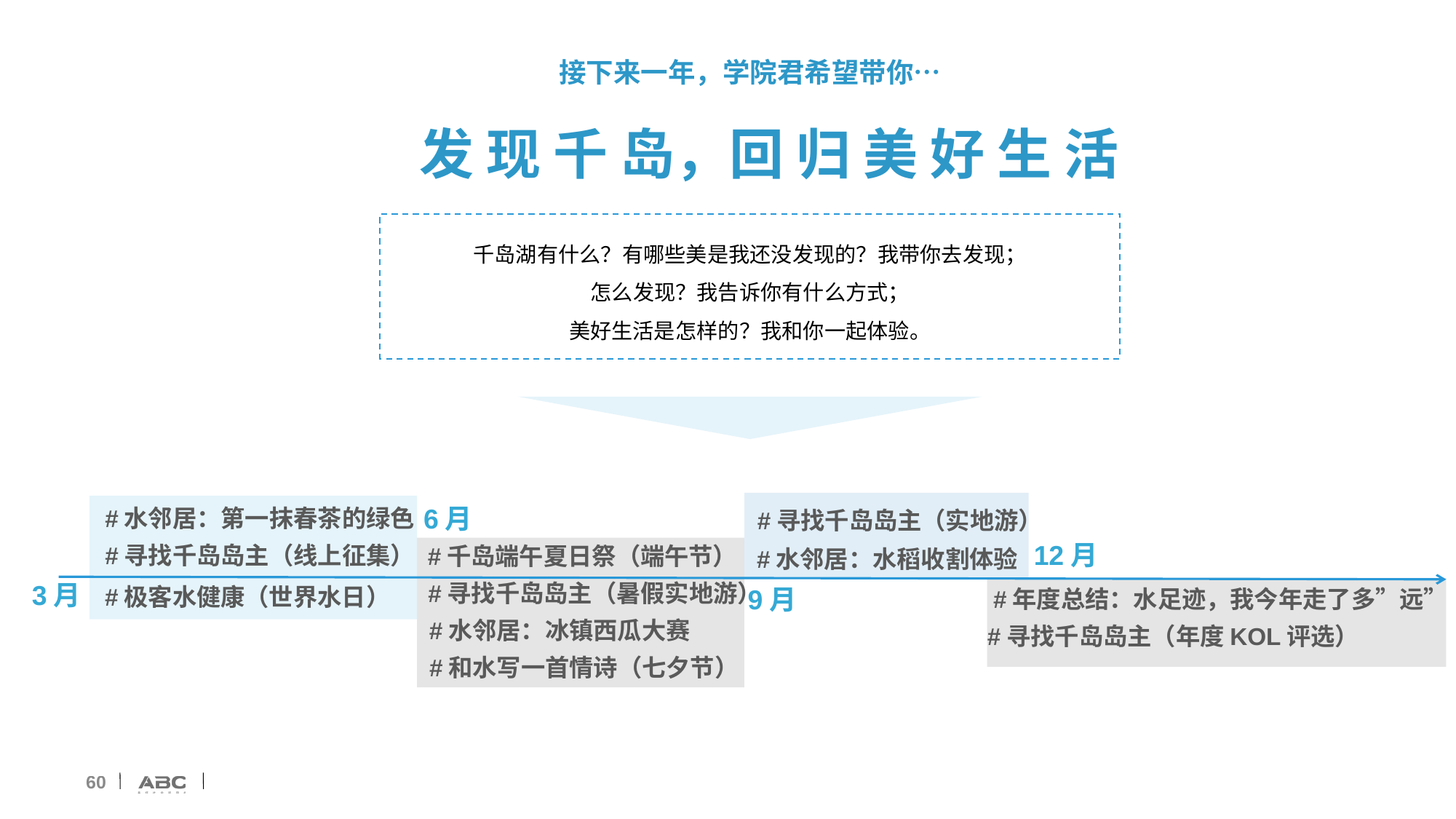

接下来一年，学院君希望带你…
  发 现 千 岛，回 归 美 好 生 活

千岛湖有什么？有哪些美是我还没发现的？我带你去发现；
怎么发现？我告诉你有什么方式；
美好生活是怎样的？我和你一起体验。

6月
#水邻居：第一抹春茶的绿色
#寻找千岛岛主（实地游）
12月
#寻找千岛岛主（线上征集）
#千岛端午夏日祭（端午节）

#水邻居：水稻收割体验
3月
#寻找千岛岛主（暑假实地游）
#极客水健康（世界水日）
9月

#年度总结：水足迹，我今年走了多”远”
#水邻居：冰镇西瓜大赛
#寻找千岛岛主（年度KOL评选）
#和水写一首情诗（七夕节）

60